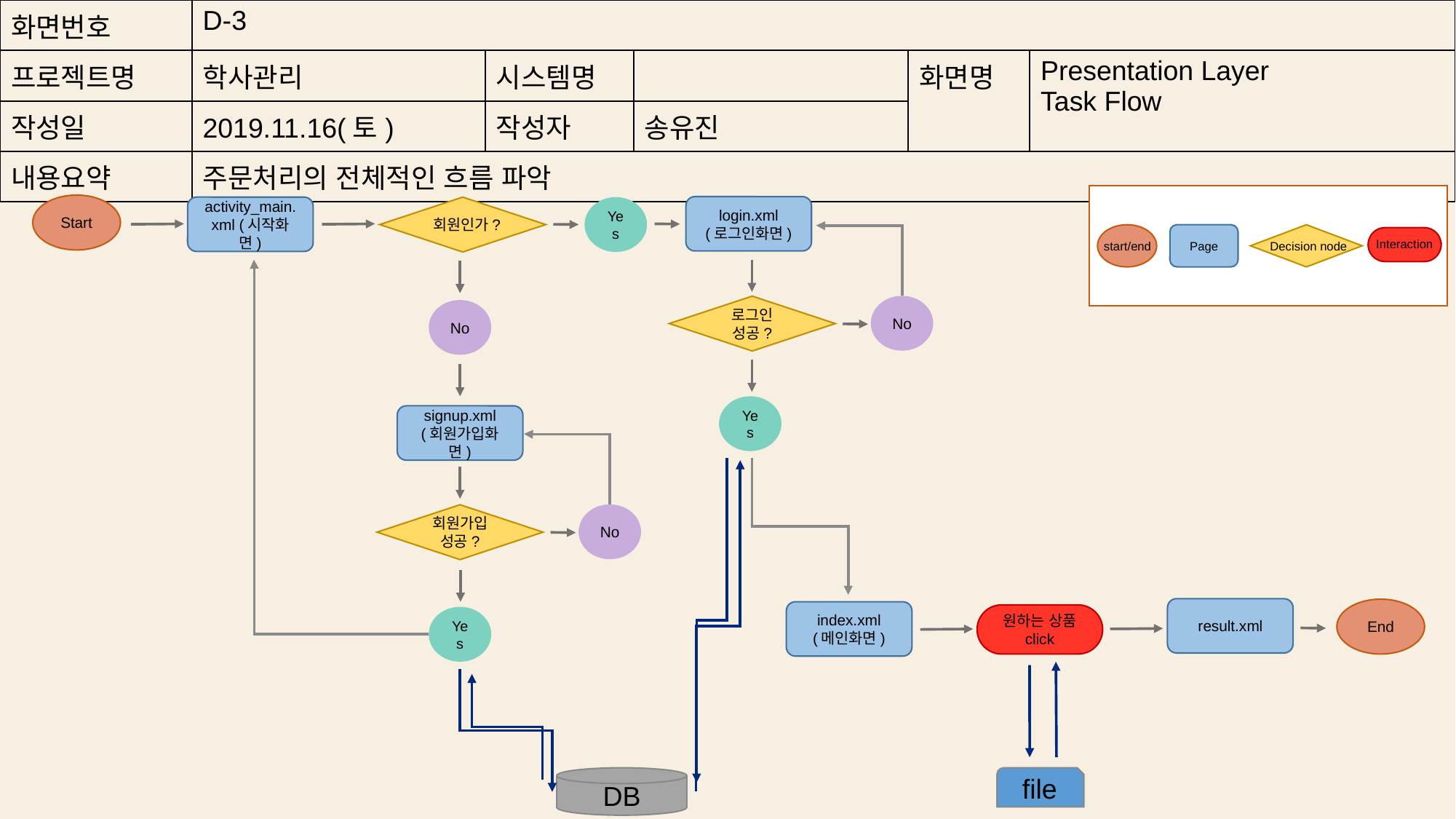

| 화면번호 | D-3 |  |  |  |  |
| --- | --- | --- | --- | --- | --- |
| 프로젝트명 | 학사관리 | 시스템명 |  | 화면명 | Presentation Layer Task Flow |
| 작성일 | 2019.11.16(토) | 작성자 | 송유진 |  |  |
| 내용요약 | 주문처리의 전체적인 흐름 파악 |  |  |  |  |

Page

Start
login.xml
(로그인화면)
activity_main.xml (시작화면)
회원인가?
Yes
Interaction

Decision node

start/end

No
로그인 성공?
No
Yes
signup.xml
(회원가입화면)
No
회원가입 성공?
result.xml
End
index.xml
(메인화면)
원하는 상품 click
Yes
DB
file